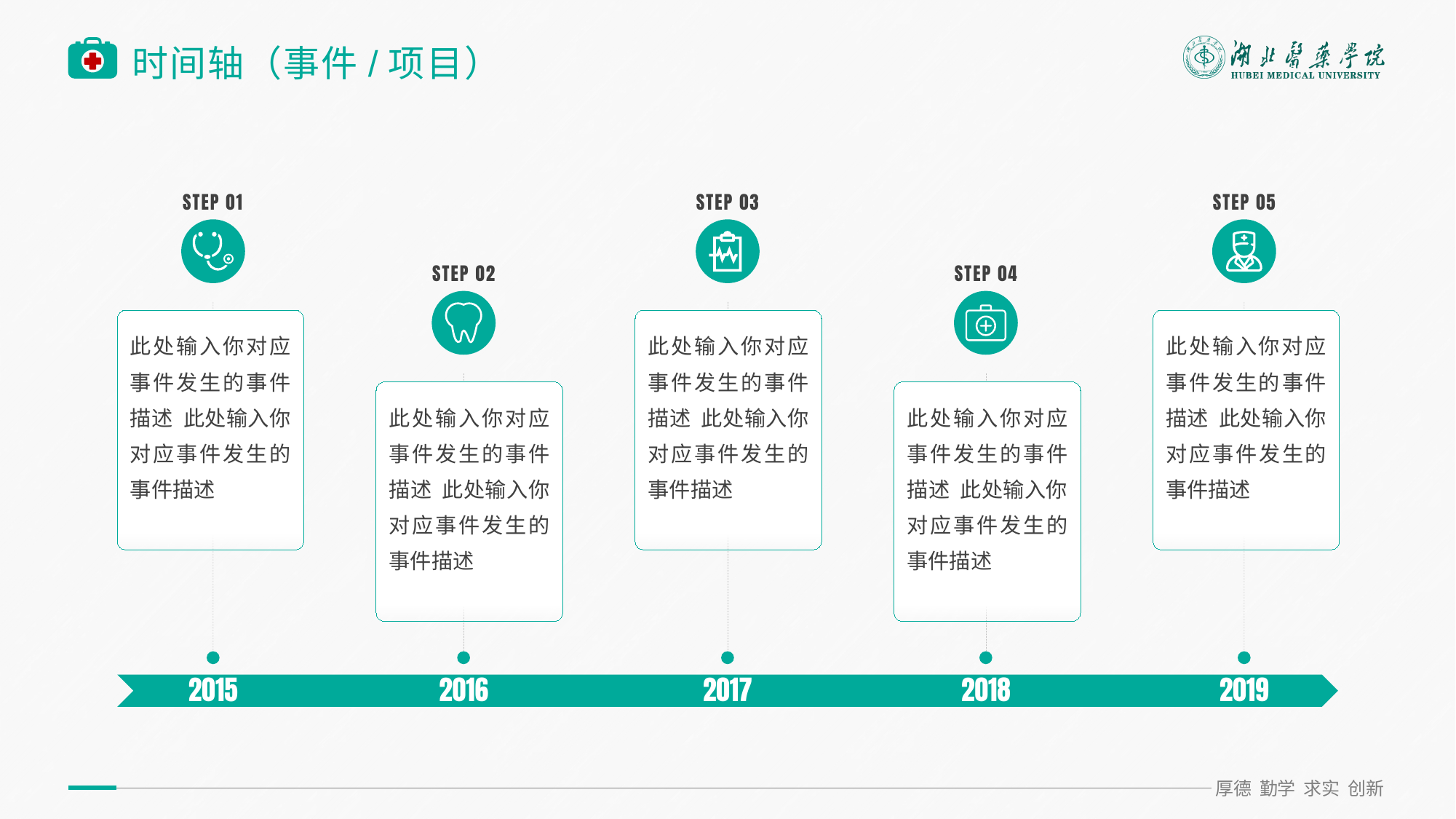

# 时间轴（事件/项目）
STEP 01
STEP 03
STEP 05

STEP 02
STEP 04

此处输入你对应事件发生的事件描述  此处输入你对应事件发生的事件描述
此处输入你对应事件发生的事件描述  此处输入你对应事件发生的事件描述
此处输入你对应事件发生的事件描述  此处输入你对应事件发生的事件描述
此处输入你对应事件发生的事件描述  此处输入你对应事件发生的事件描述
此处输入你对应事件发生的事件描述  此处输入你对应事件发生的事件描述

2015
2016
2017
2018
2019